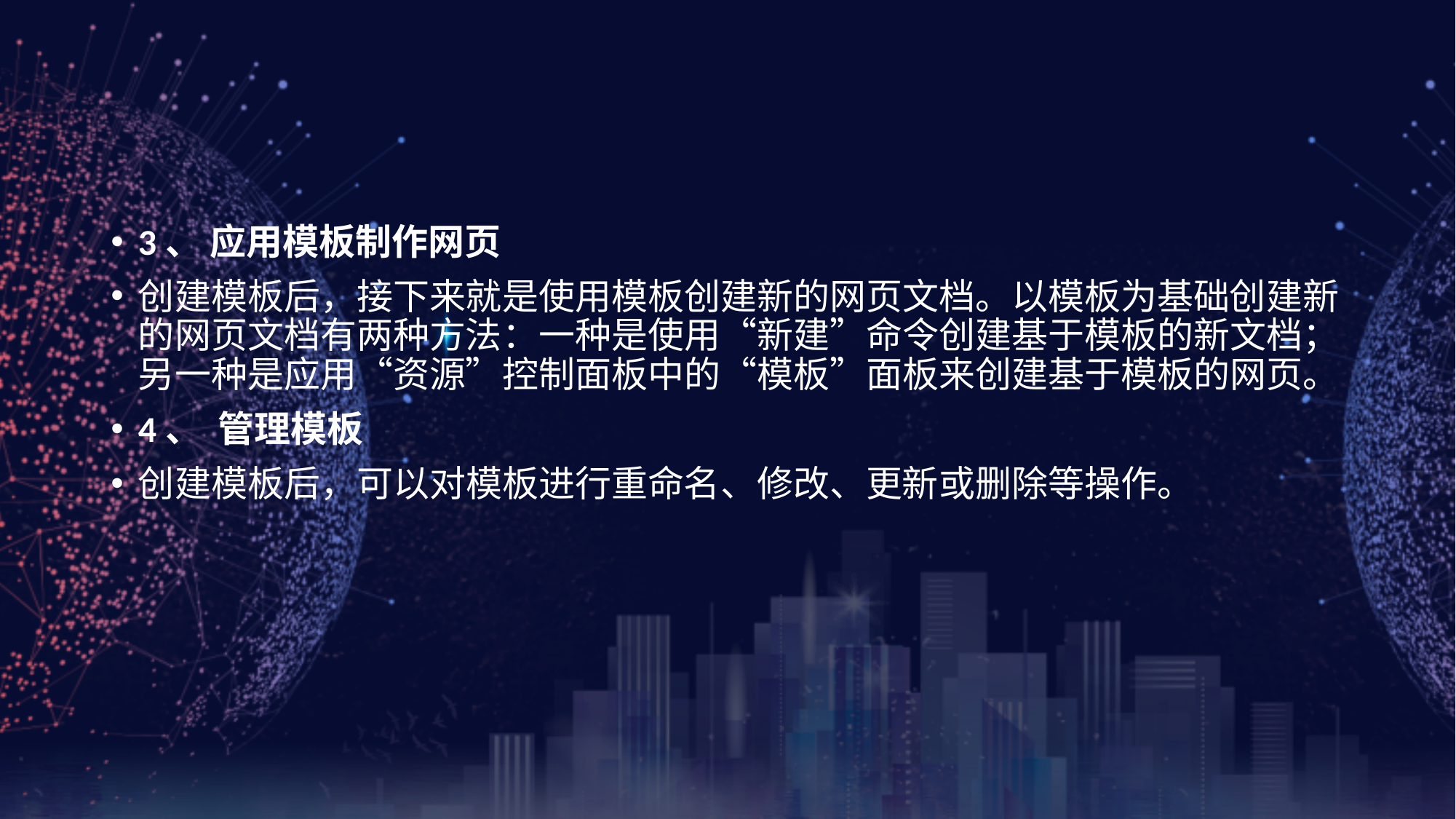

#
3、 应用模板制作网页
创建模板后，接下来就是使用模板创建新的网页文档。以模板为基础创建新的网页文档有两种方法：一种是使用“新建”命令创建基于模板的新文档；另一种是应用“资源”控制面板中的“模板”面板来创建基于模板的网页。
4、  管理模板
创建模板后，可以对模板进行重命名、修改、更新或删除等操作。